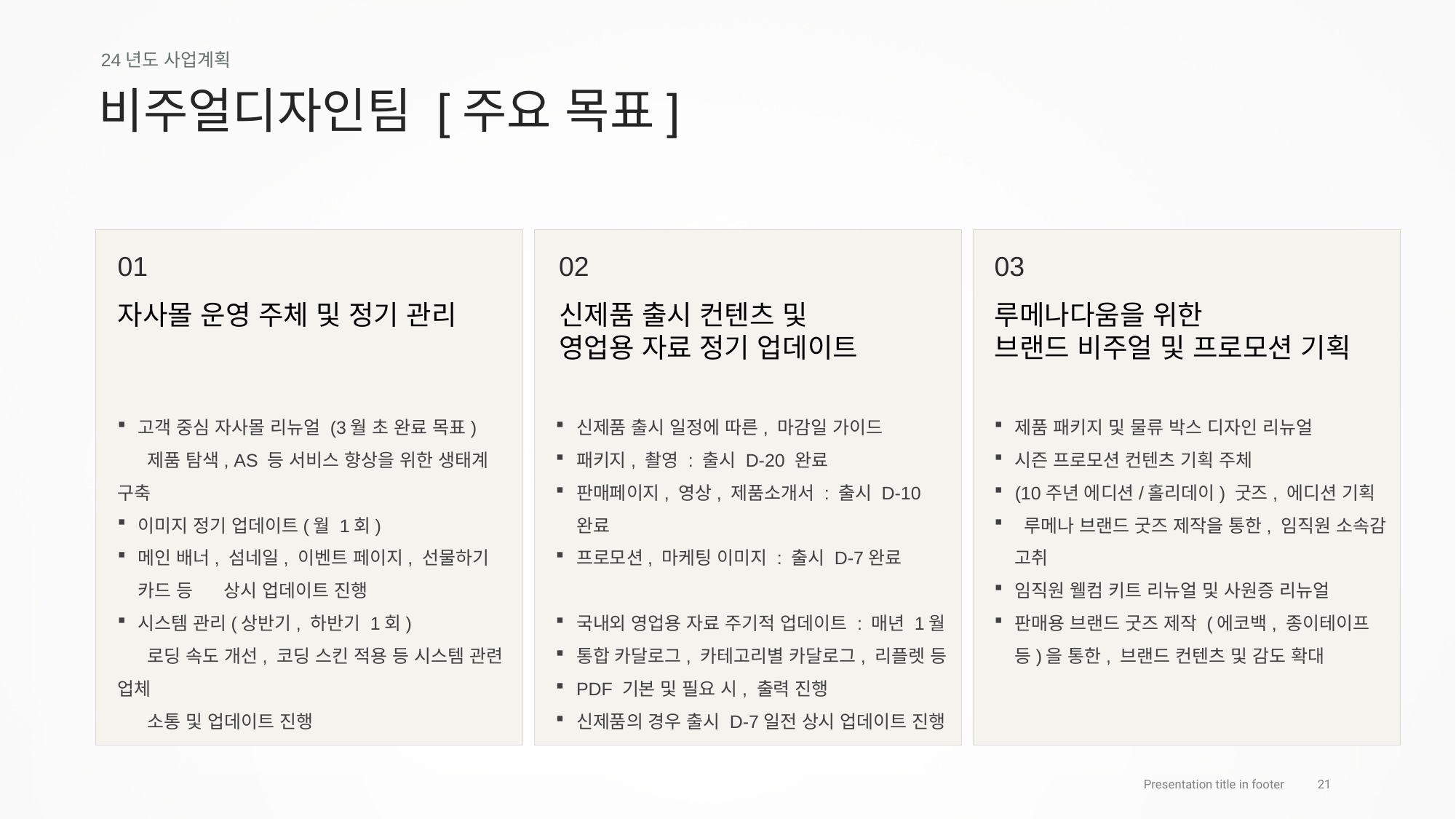

24년도 사업계획
비주얼디자인팀 [주요 목표]

01
02
03
자사몰 운영 주체 및 정기 관리
신제품 출시 컨텐츠 및
영업용 자료 정기 업데이트
루메나다움을 위한
브랜드 비주얼 및 프로모션 기획
제품 패키지 및 물류 박스 디자인 리뉴얼
시즌 프로모션 컨텐츠 기획 주체
(10주년 에디션/홀리데이) 굿즈, 에디션 기획
 루메나 브랜드 굿즈 제작을 통한, 임직원 소속감 고취
임직원 웰컴 키트 리뉴얼 및 사원증 리뉴얼
판매용 브랜드 굿즈 제작 (에코백, 종이테이프 등)을 통한, 브랜드 컨텐츠 및 감도 확대
고객 중심 자사몰 리뉴얼 (3월 초 완료 목표)
     제품 탐색, AS 등 서비스 향상을 위한 생태계 구축
이미지 정기 업데이트(월 1회)
메인 배너, 섬네일, 이벤트 페이지, 선물하기 카드 등      상시 업데이트 진행
시스템 관리(상반기, 하반기 1회)
     로딩 속도 개선, 코딩 스킨 적용 등 시스템 관련 업체
     소통 및 업데이트 진행
신제품 출시 일정에 따른, 마감일 가이드
패키지, 촬영 : 출시 D-20 완료
판매페이지, 영상, 제품소개서 : 출시 D-10 완료
프로모션, 마케팅 이미지 : 출시 D-7완료

국내외 영업용 자료 주기적 업데이트 : 매년 1월
통합 카달로그, 카테고리별 카달로그, 리플렛 등
PDF 기본 및 필요 시, 출력 진행
신제품의 경우 출시 D-7일전 상시 업데이트 진행